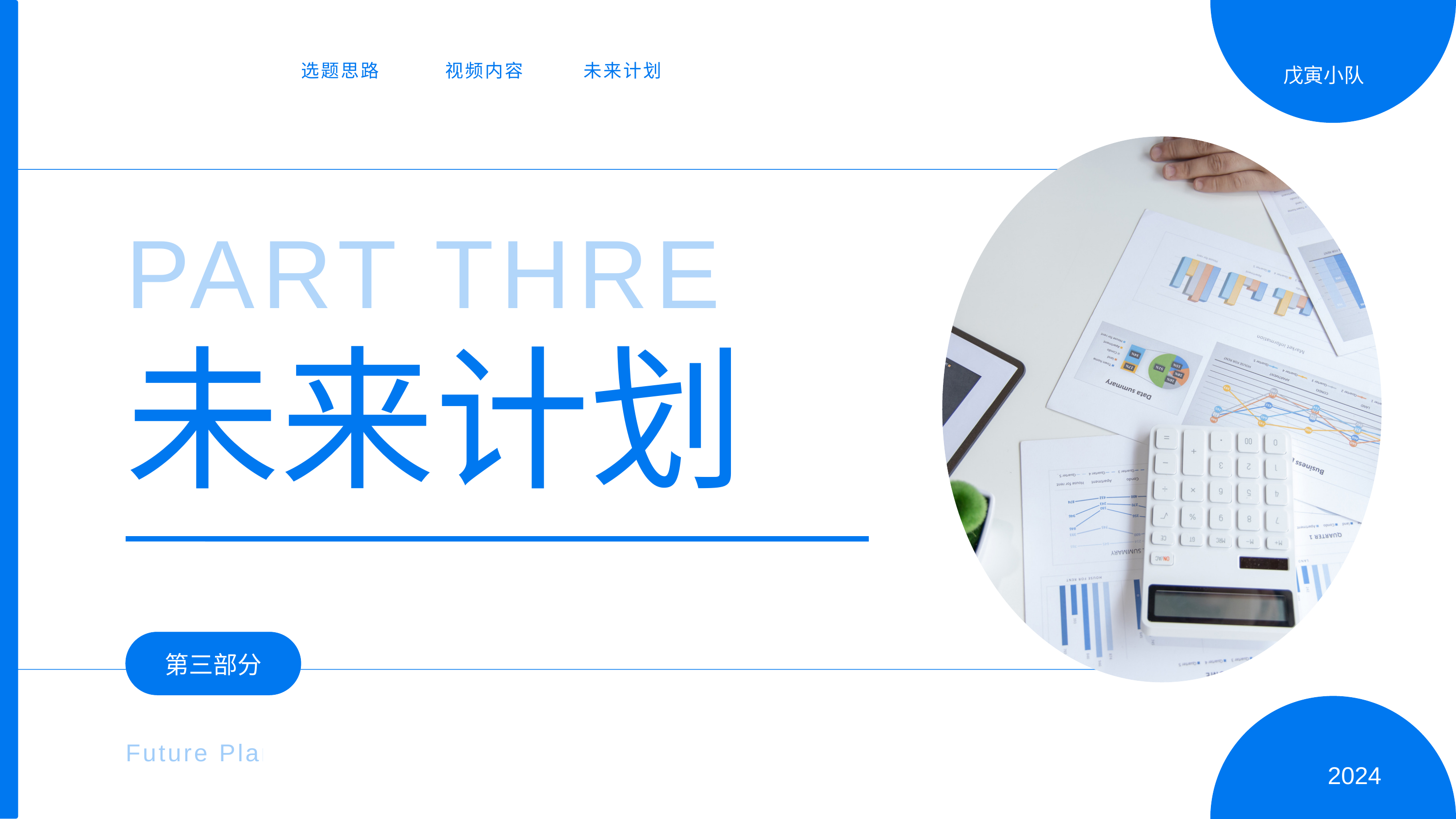

选题思路
视频内容
未来计划
戊寅小队

PART THREE
未来计划

第三部分

Future Plans
2024